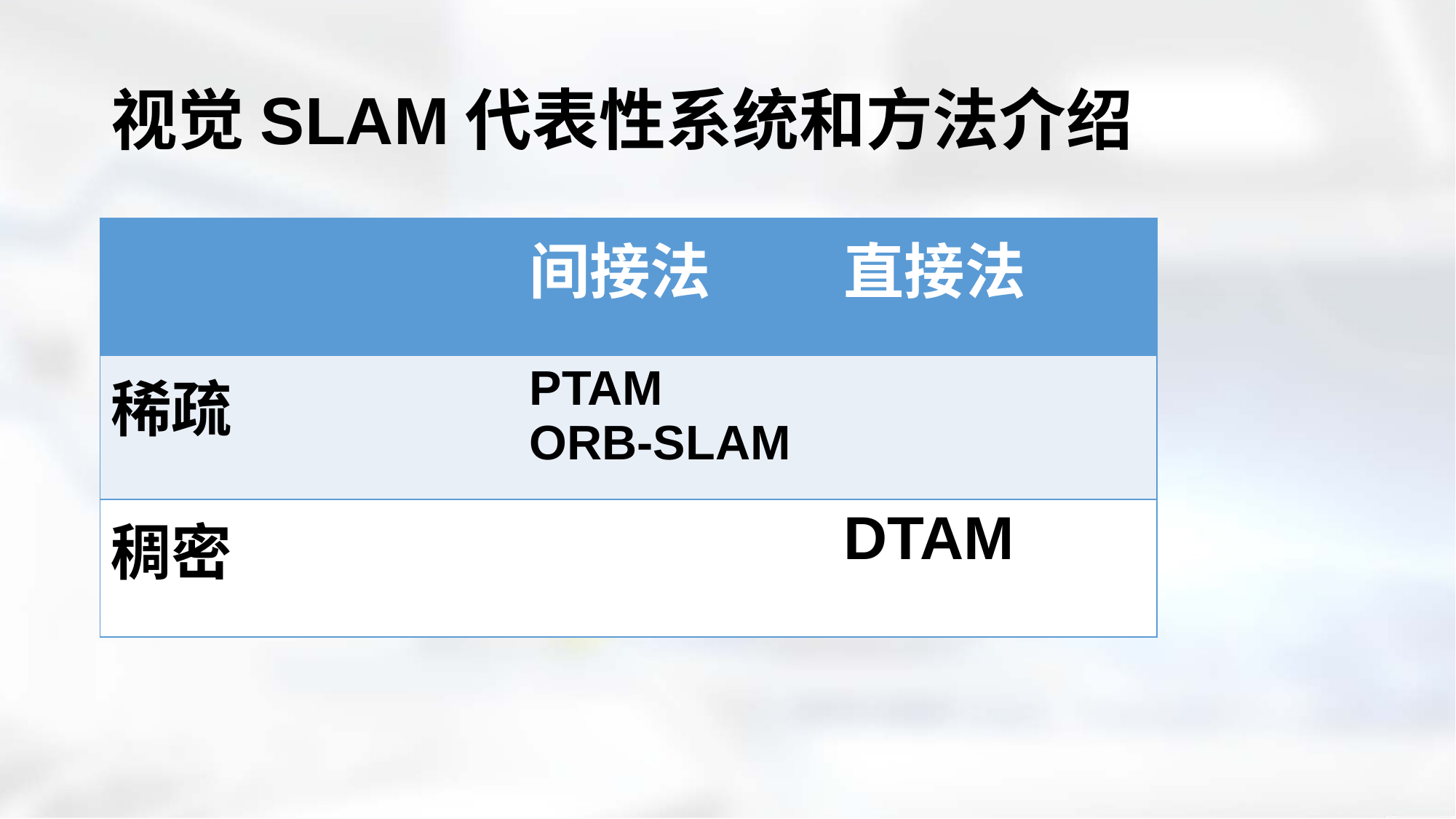

# 视觉SLAM代表性系统和方法介绍
|  | 间接法 | 直接法 |
| --- | --- | --- |
| 稀疏 | PTAM ORB-SLAM |  |
| 稠密 |  | DTAM |